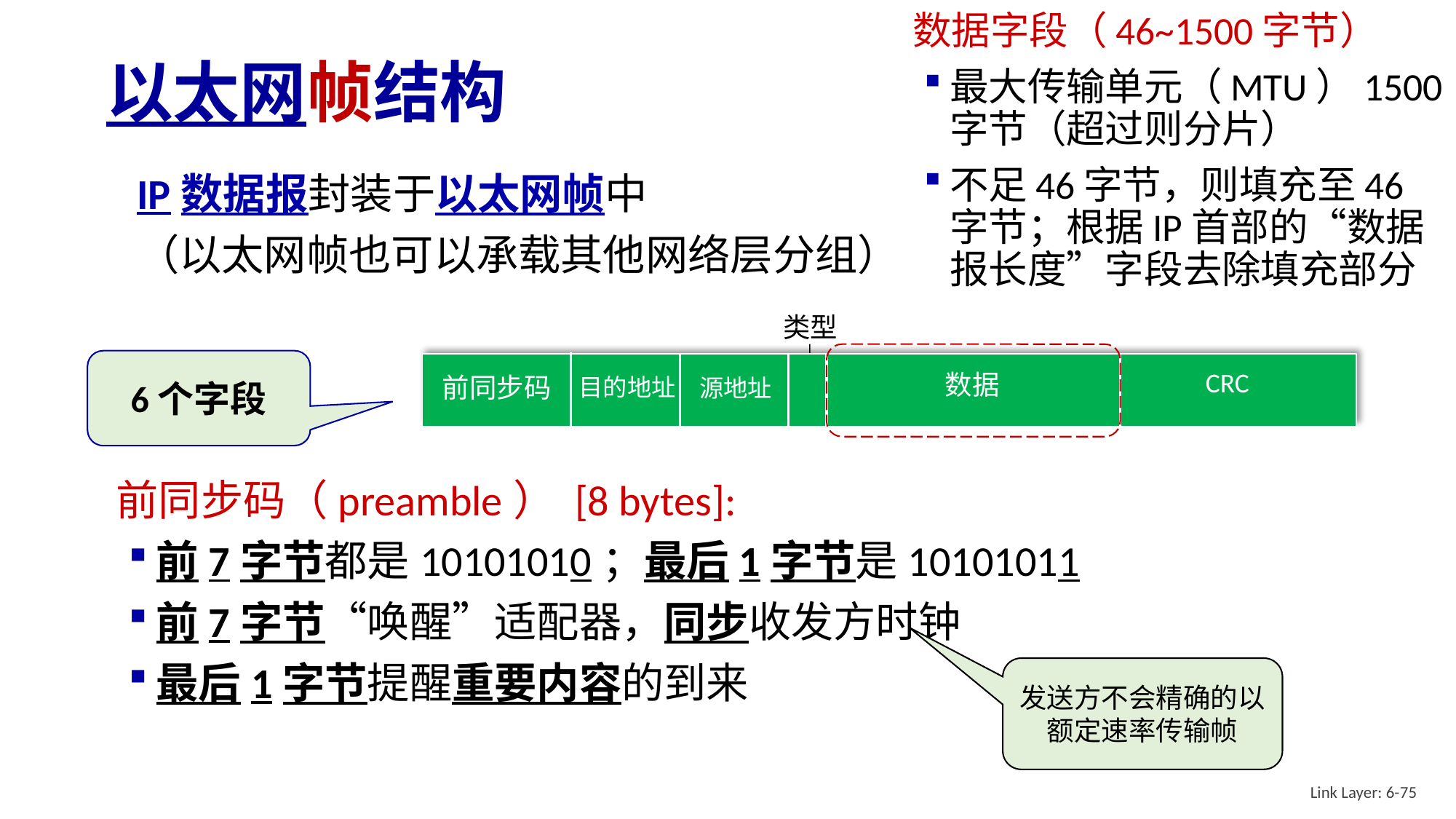

数据字段（46~1500字节）
最大传输单元（MTU）1500字节（超过则分片）
不足46字节，则填充至46字节；根据IP首部的“数据报长度”字段去除填充部分
# 以太网帧结构
IP数据报封装于以太网帧中
（以太网帧也可以承载其他网络层分组）
类型

CRC
数据
目的地址
源地址
前同步码

6个字段
前同步码（preamble） [8 bytes]:
前7字节都是10101010；最后1字节是10101011
前7字节“唤醒”适配器，同步收发方时钟
最后1字节提醒重要内容的到来
发送方不会精确的以额定速率传输帧
Link Layer: 6-75